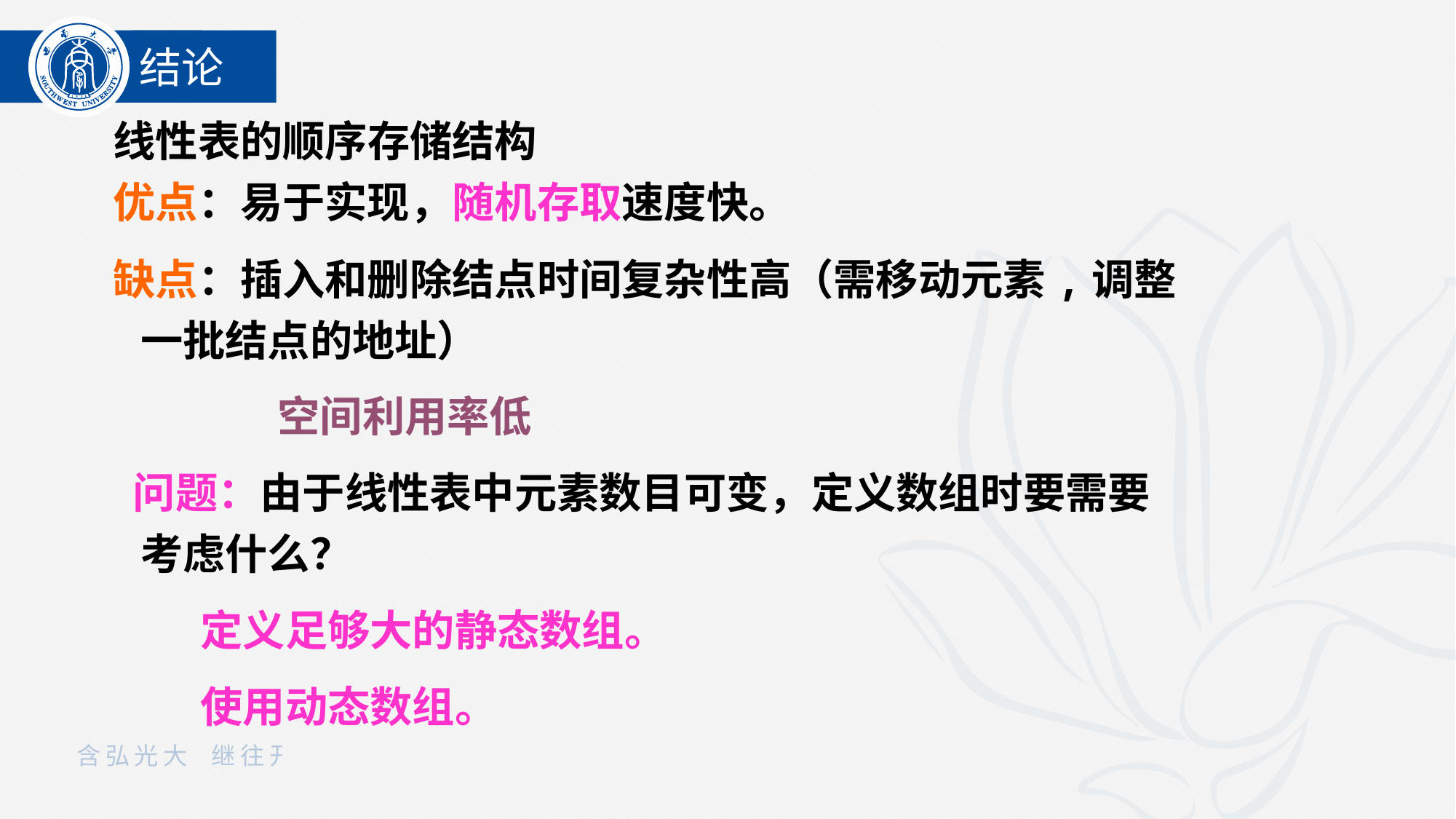

结论
线性表的顺序存储结构
优点：易于实现，随机存取速度快。
缺点：插入和删除结点时间复杂性高（需移动元素,调整一批结点的地址）
                空间利用率低
 问题：由于线性表中元素数目可变，定义数组时要需要考虑什么？
        定义足够大的静态数组。
        使用动态数组。